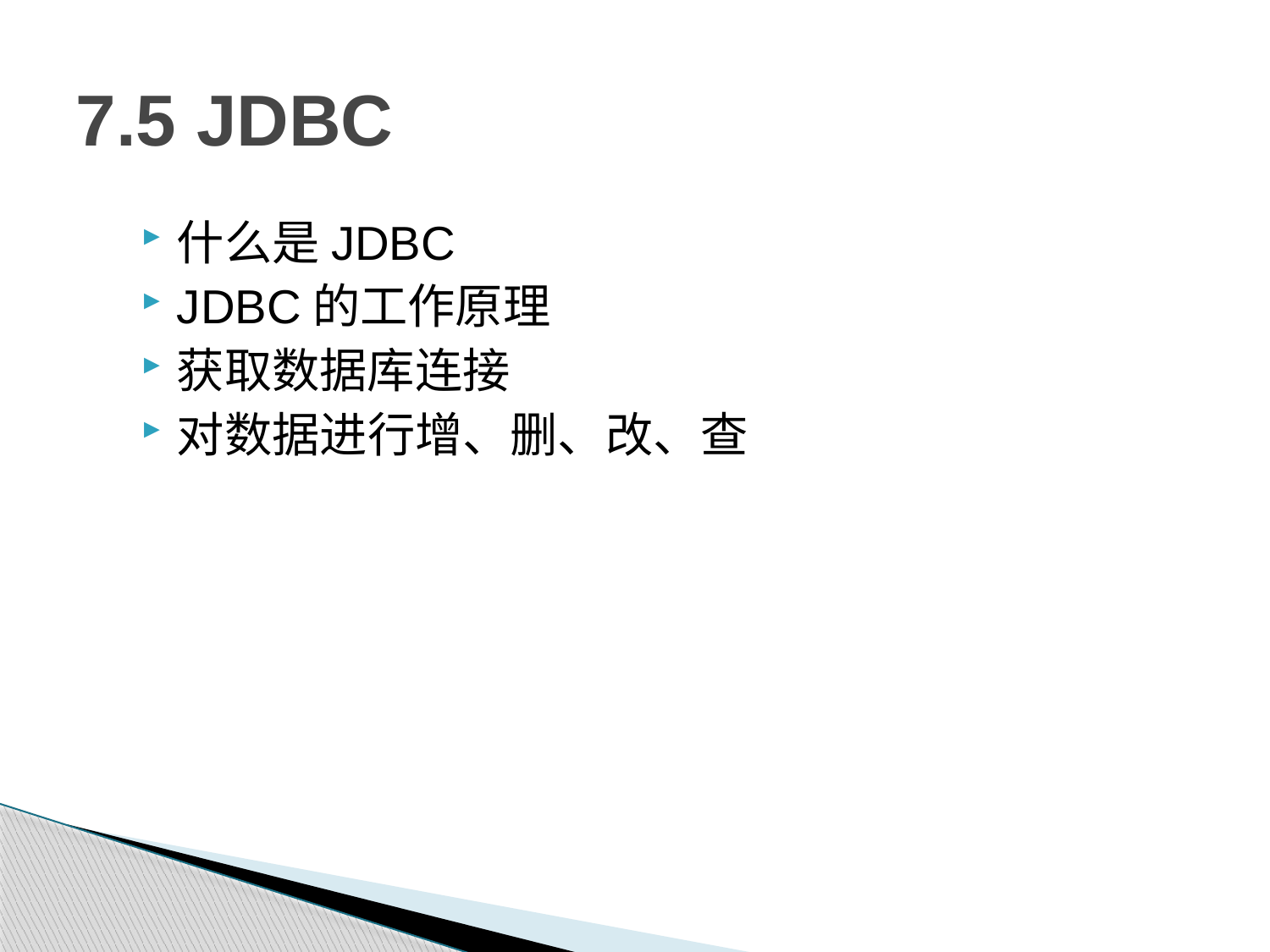

# 7.5 JDBC
什么是JDBC
JDBC的工作原理
获取数据库连接
对数据进行增、删、改、查